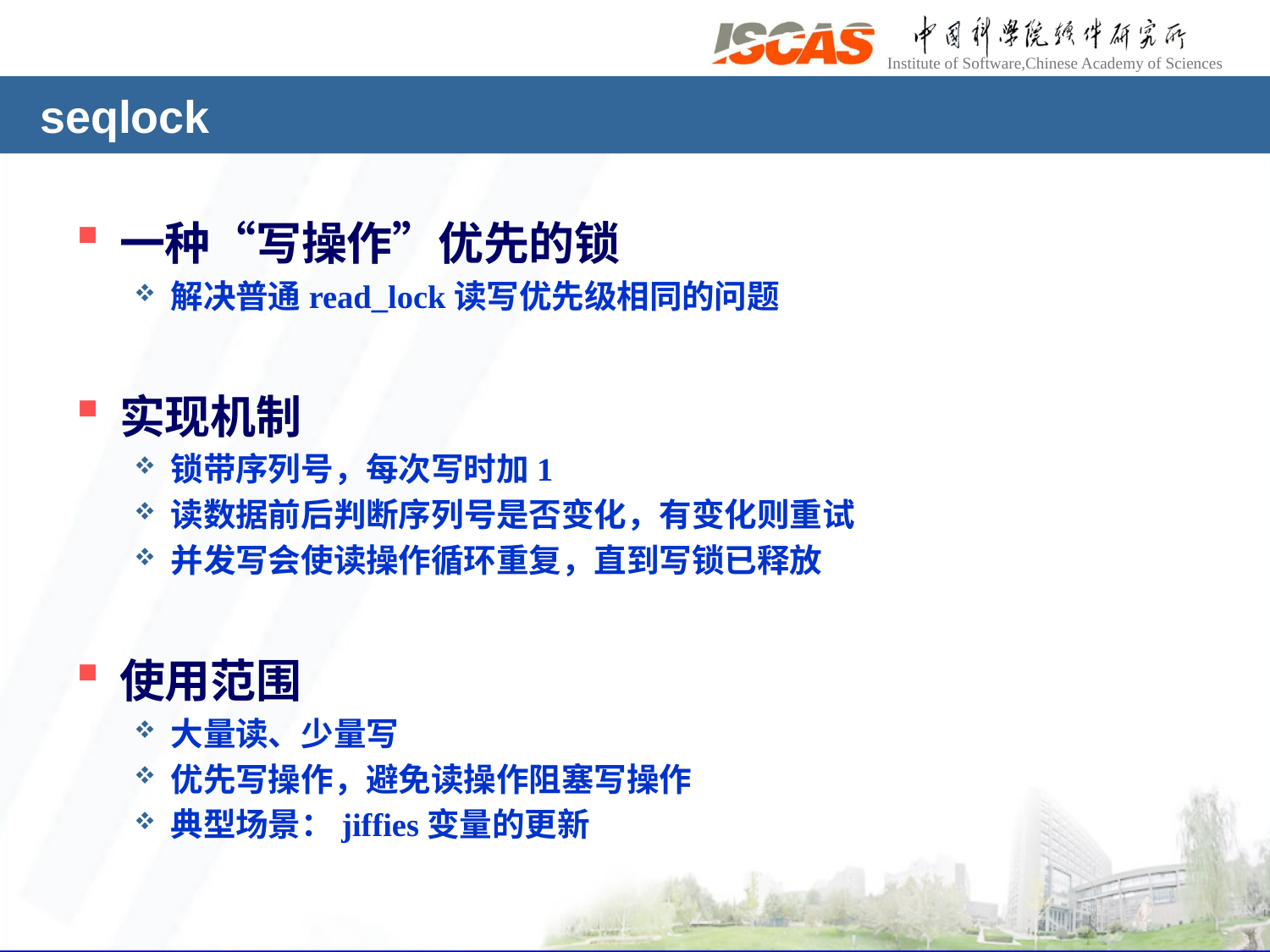

# seqlock
一种“写操作”优先的锁
解决普通read_lock读写优先级相同的问题

实现机制
锁带序列号，每次写时加1
读数据前后判断序列号是否变化，有变化则重试
并发写会使读操作循环重复，直到写锁已释放

使用范围
大量读、少量写
优先写操作，避免读操作阻塞写操作
典型场景：jiffies变量的更新